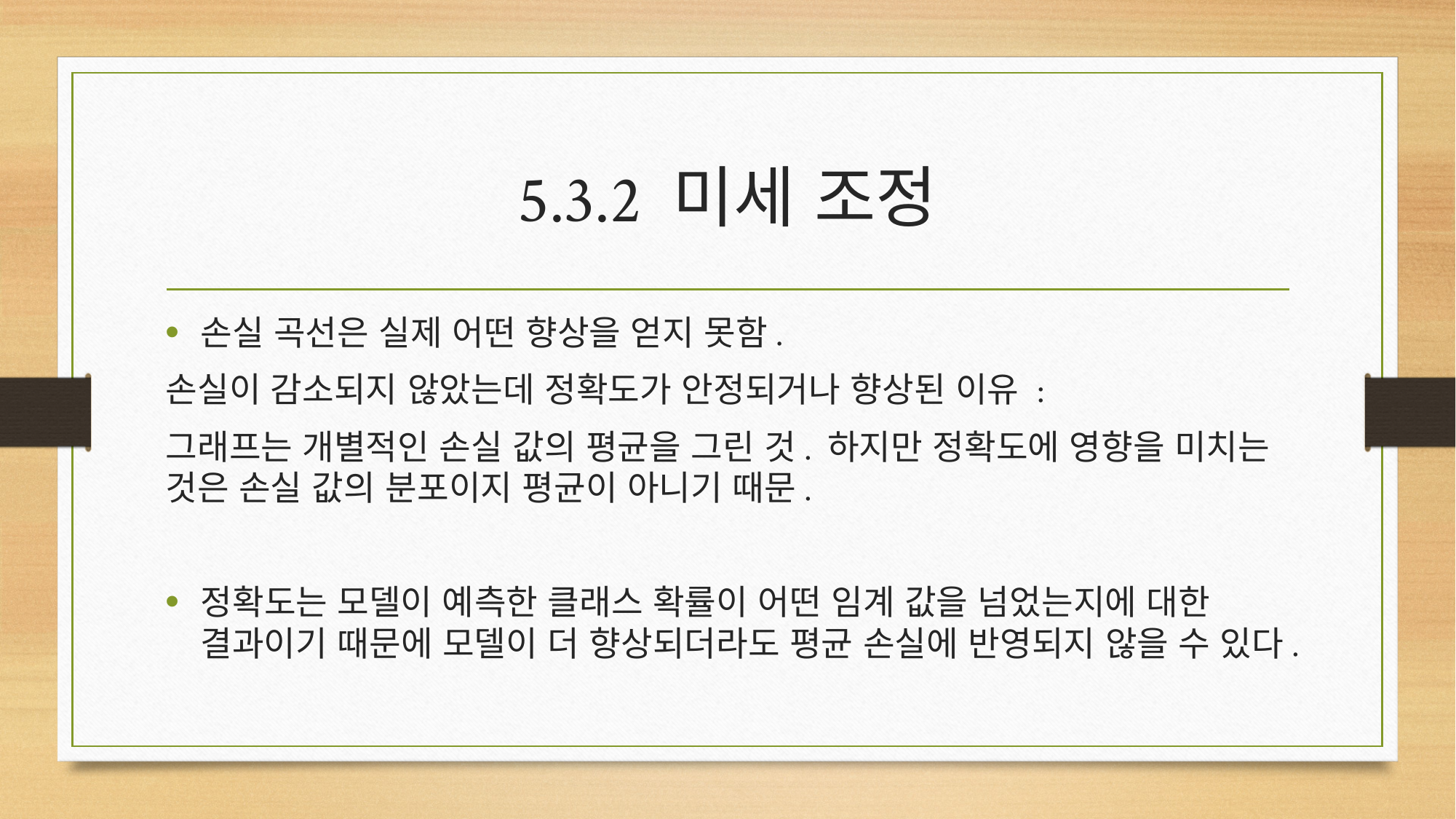

# 5.3.2 미세 조정
손실 곡선은 실제 어떤 향상을 얻지 못함.
손실이 감소되지 않았는데 정확도가 안정되거나 향상된 이유 :
그래프는 개별적인 손실 값의 평균을 그린 것. 하지만 정확도에 영향을 미치는 것은 손실 값의 분포이지 평균이 아니기 때문.

정확도는 모델이 예측한 클래스 확률이 어떤 임계 값을 넘었는지에 대한 결과이기 때문에 모델이 더 향상되더라도 평균 손실에 반영되지 않을 수 있다.